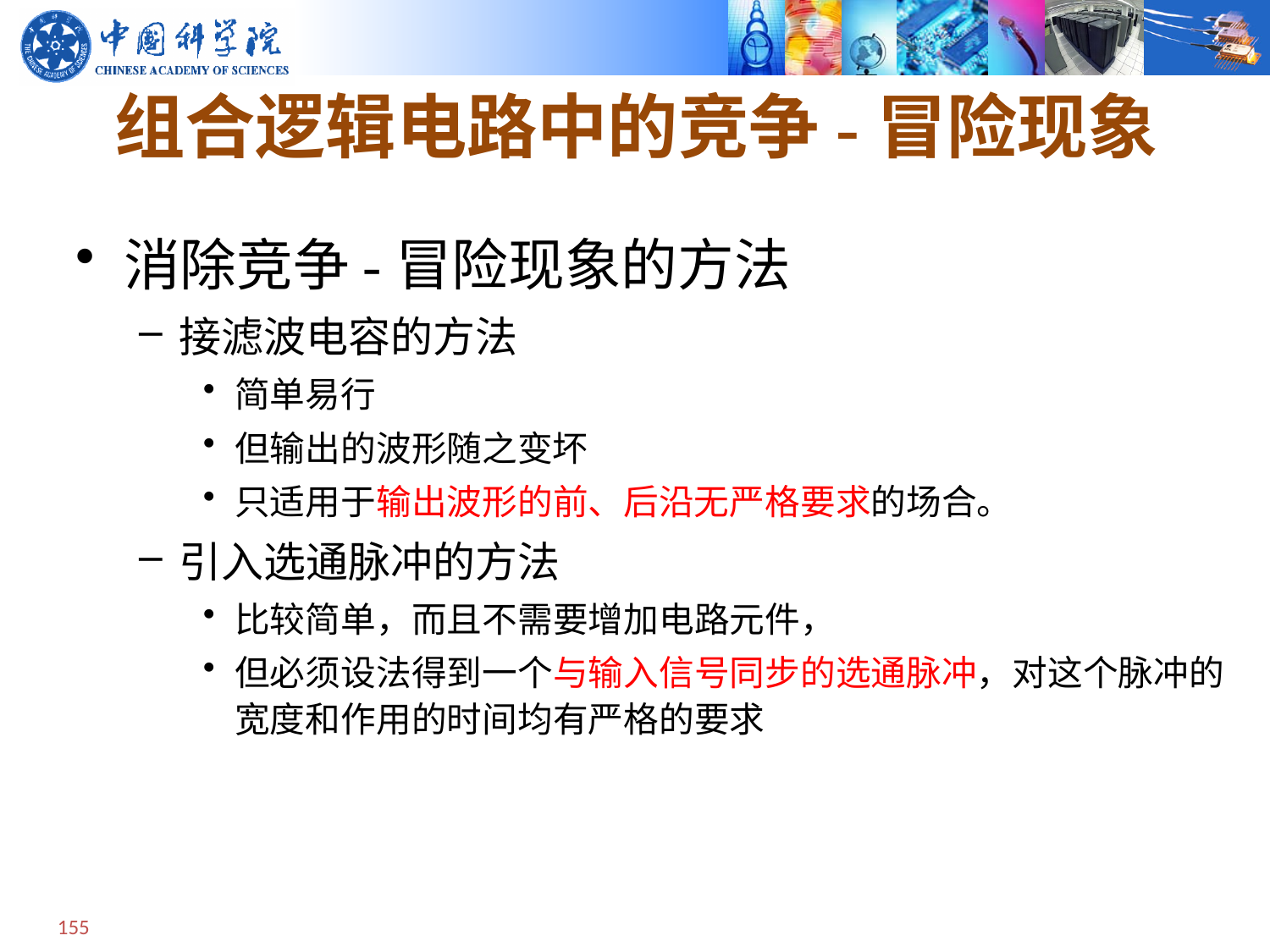

# 组合逻辑电路中的竞争-冒险现象
消除竞争-冒险现象的方法
接滤波电容的方法
简单易行
但输出的波形随之变坏
只适用于输出波形的前、后沿无严格要求的场合。
引入选通脉冲的方法
比较简单，而且不需要增加电路元件，
但必须设法得到一个与输入信号同步的选通脉冲，对这个脉冲的宽度和作用的时间均有严格的要求